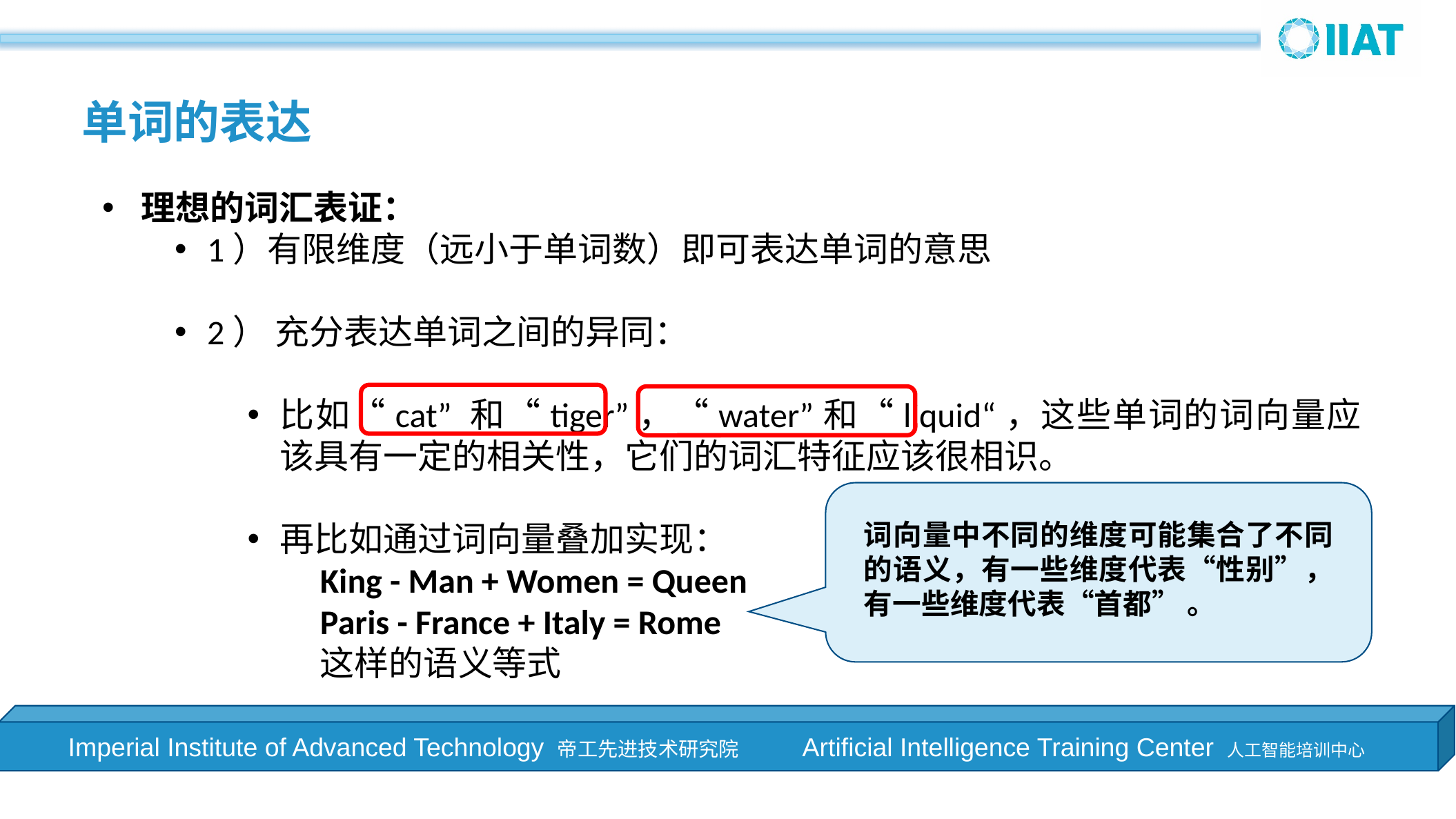

单词的表达
理想的词汇表证：
1）有限维度（远小于单词数）即可表达单词的意思

2） 充分表达单词之间的异同：

比如“cat” 和“tiger”，“water”和“liquid“，这些单词的词向量应该具有一定的相关性，它们的词汇特征应该很相识。

再比如通过词向量叠加实现：
King - Man + Women = Queen
Paris - France + Italy = Rome
这样的语义等式

词向量中不同的维度可能集合了不同的语义，有一些维度代表“性别”，有一些维度代表“首都” 。